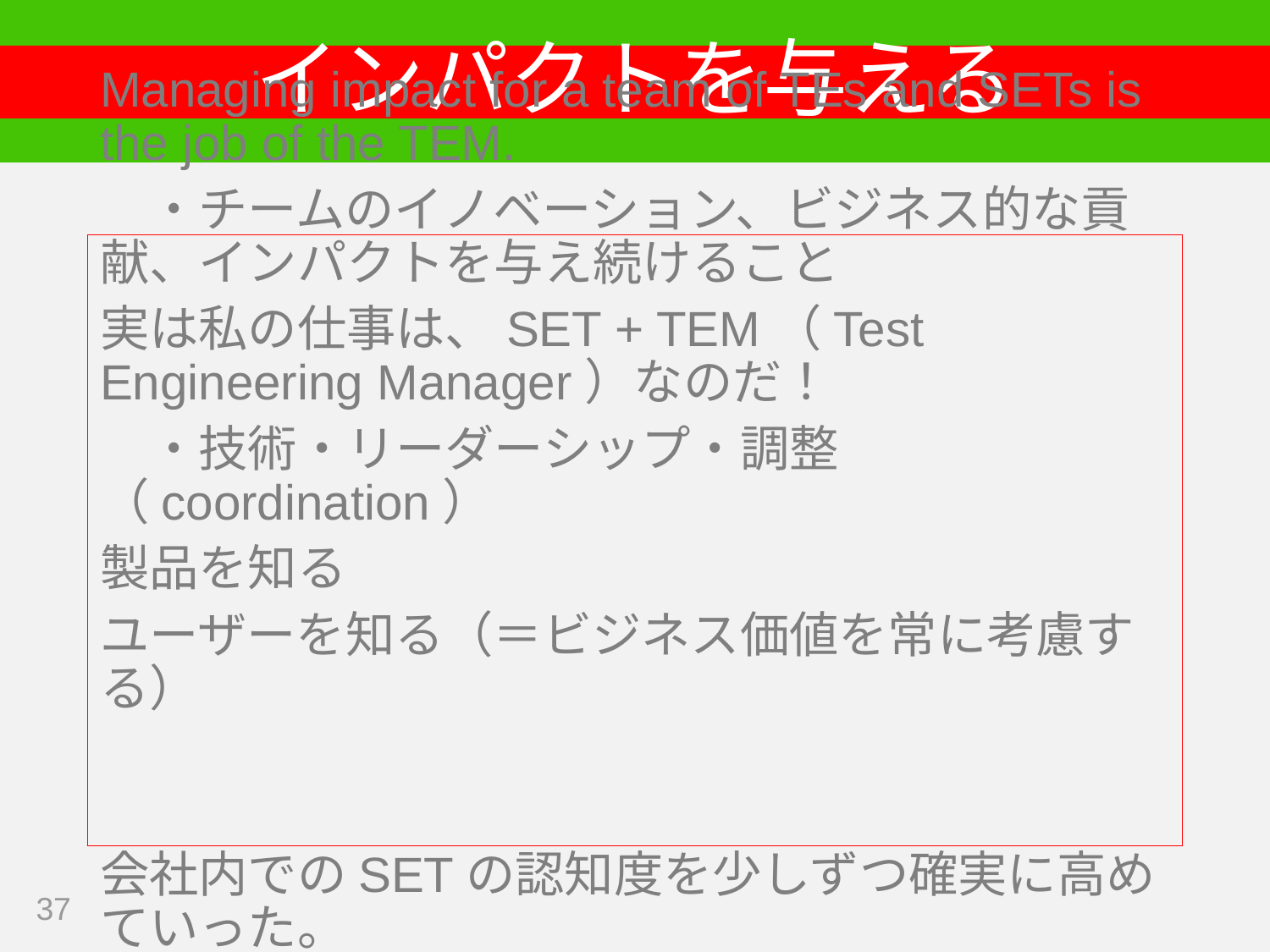

# インパクトを与える
Managing impact for a team of TEs and SETs is the job of the TEM.
　・チームのイノベーション、ビジネス的な貢献、インパクトを与え続けること
実は私の仕事は、SET + TEM（Test Engineering Manager）なのだ！
　・技術・リーダーシップ・調整（coordination）
製品を知る
ユーザーを知る（＝ビジネス価値を常に考慮する）

会社内でのSETの認知度を少しずつ確実に高めていった。

37